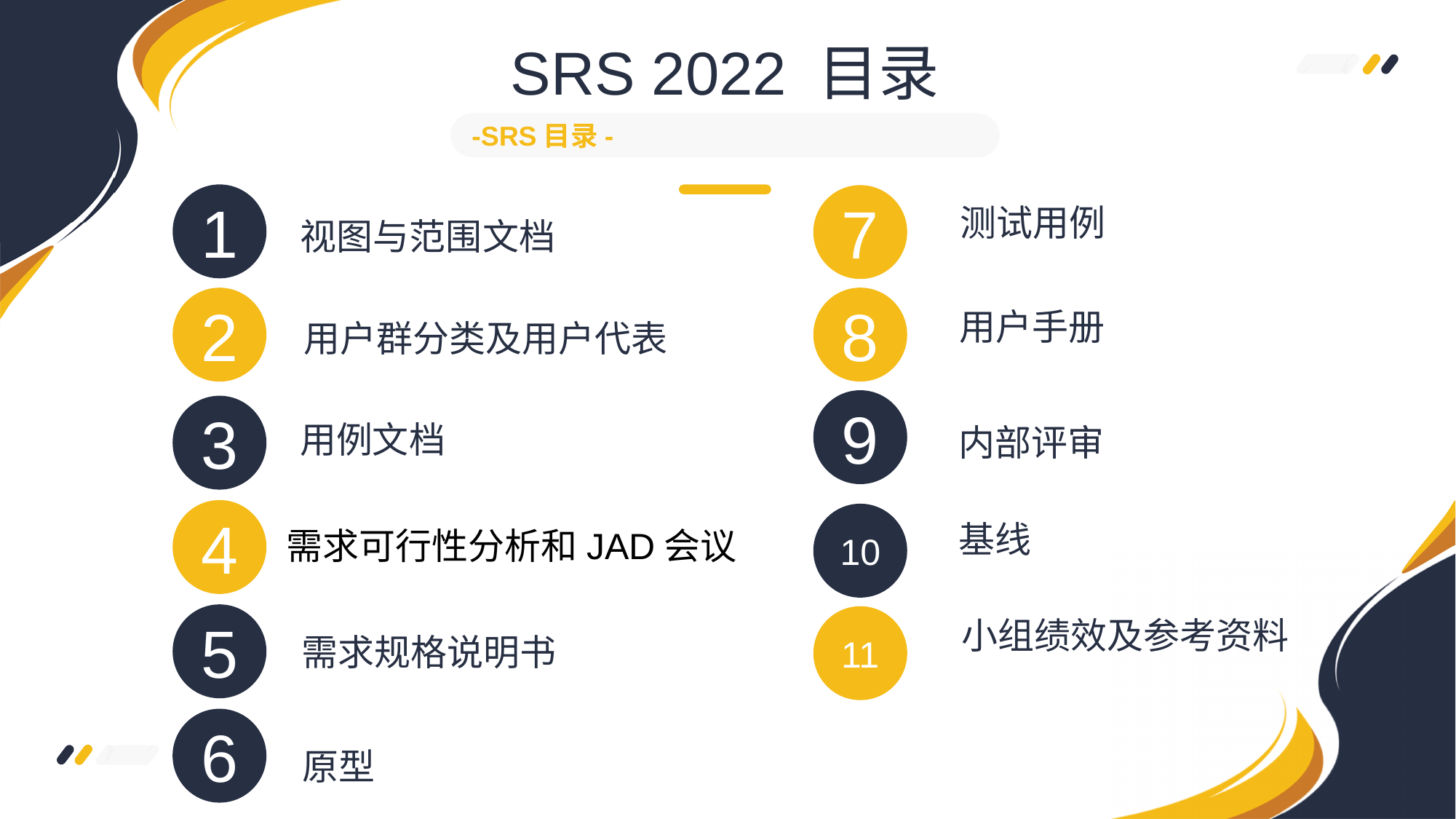

SRS 2022 目录

-SRS目录-
1

7
测试用例
视图与范围文档
8
2
用户手册
用户群分类及用户代表
9
3
用例文档
内部评审
4
10
基线
需求可行性分析和JAD会议

5
11
小组绩效及参考资料
需求规格说明书
6
原型